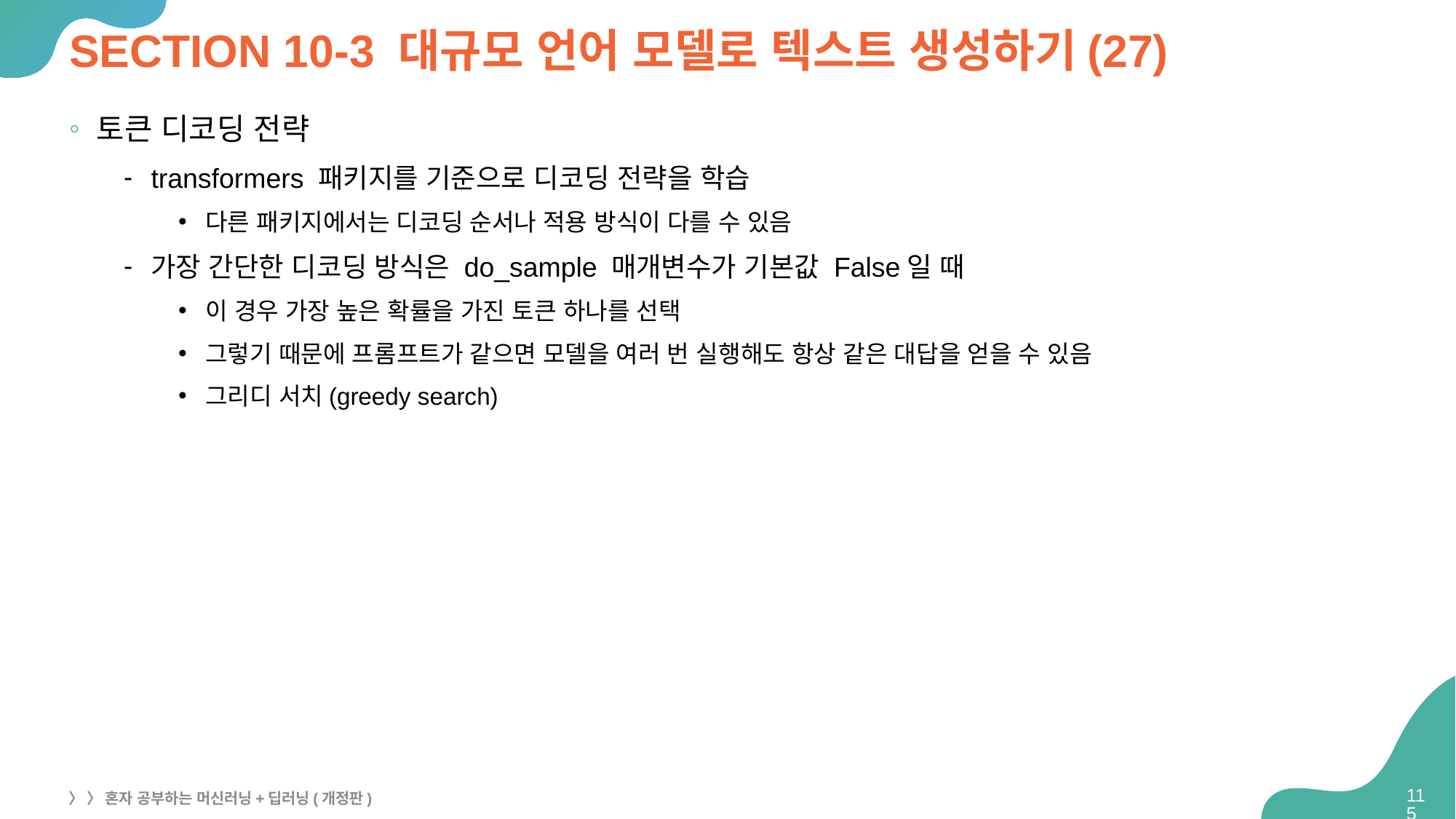

# SECTION 10-3 대규모 언어 모델로 텍스트 생성하기(27)
토큰 디코딩 전략
transformers 패키지를 기준으로 디코딩 전략을 학습
다른 패키지에서는 디코딩 순서나 적용 방식이 다를 수 있음
가장 간단한 디코딩 방식은 do_sample 매개변수가 기본값 False일 때
이 경우 가장 높은 확률을 가진 토큰 하나를 선택
그렇기 때문에 프롬프트가 같으면 모델을 여러 번 실행해도 항상 같은 대답을 얻을 수 있음
그리디 서치(greedy search)
115
〉 〉 혼자 공부하는 머신러닝+딥러닝(개정판)